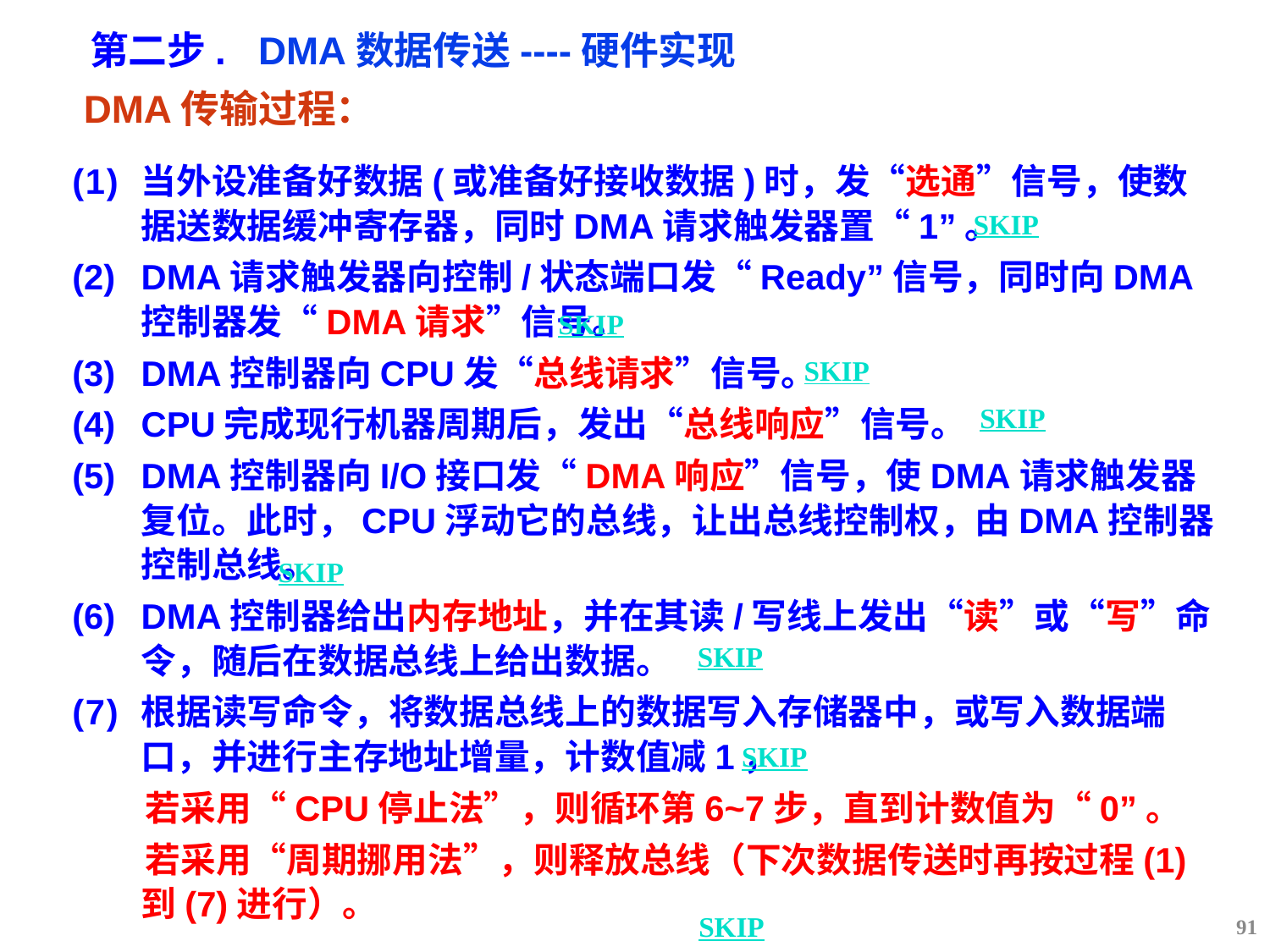

第二步.   DMA数据传送----硬件实现
# DMA传输过程：
当外设准备好数据(或准备好接收数据)时，发“选通”信号，使数据送数据缓冲寄存器，同时DMA请求触发器置“1”。
DMA请求触发器向控制/状态端口发“Ready”信号，同时向DMA控制器发“DMA请求”信号。
DMA控制器向CPU发“总线请求”信号。
CPU完成现行机器周期后，发出“总线响应”信号。
DMA控制器向I/O接口发“DMA响应”信号，使DMA请求触发器复位。此时，CPU浮动它的总线，让出总线控制权，由DMA控制器控制总线。
DMA控制器给出内存地址，并在其读/写线上发出“读”或“写”命令，随后在数据总线上给出数据。
根据读写命令，将数据总线上的数据写入存储器中，或写入数据端口，并进行主存地址增量，计数值减1，
        若采用“CPU停止法”，则循环第6~7步，直到计数值为“0”。
        若采用“周期挪用法”，则释放总线（下次数据传送时再按过程(1)到(7)进行）。
SKIP
SKIP
SKIP
SKIP
SKIP
SKIP
SKIP
91
SKIP